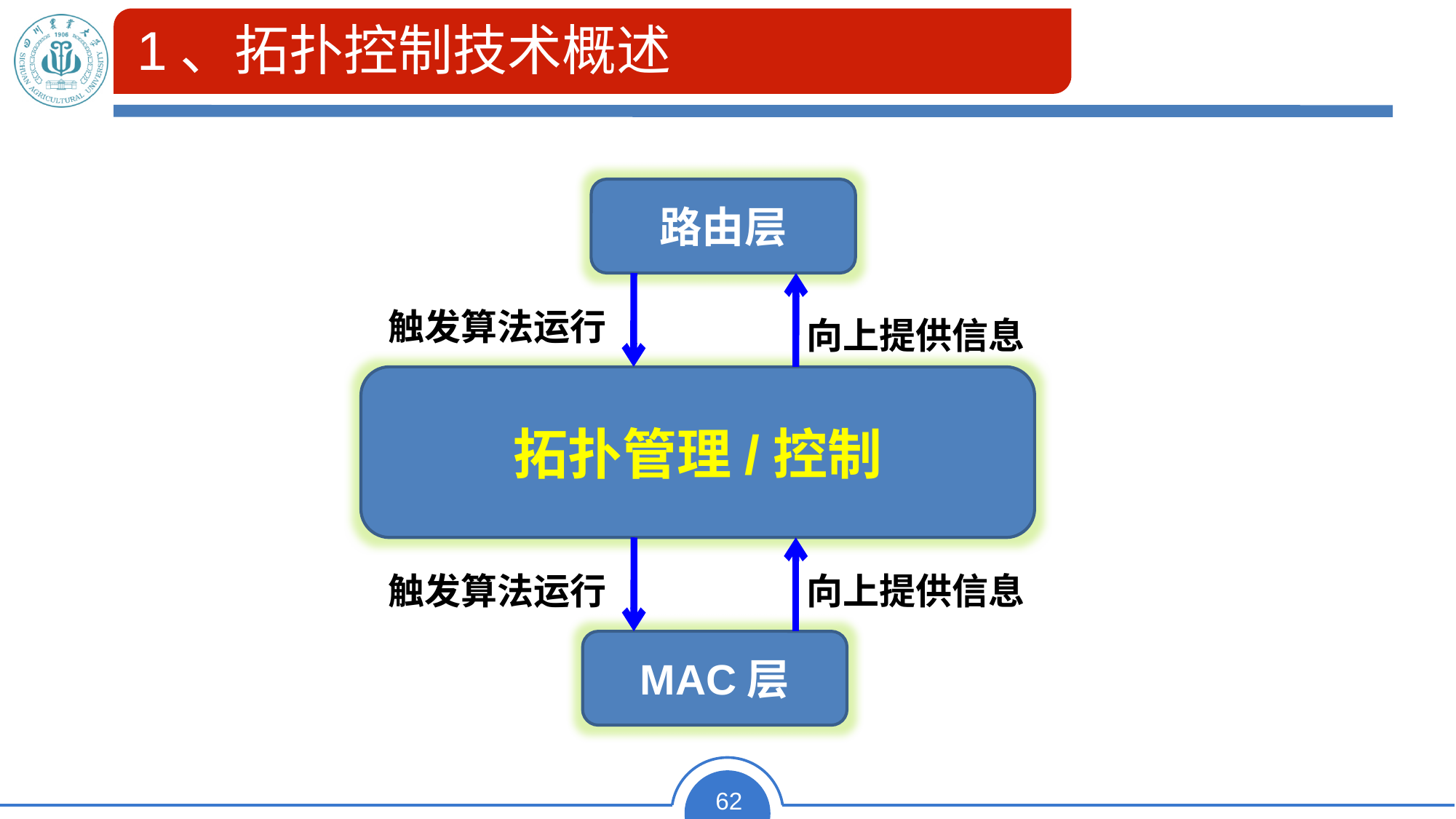

# 1、拓扑控制技术概述
路由层
触发算法运行
向上提供信息
拓扑管理/控制
触发算法运行
向上提供信息
MAC层